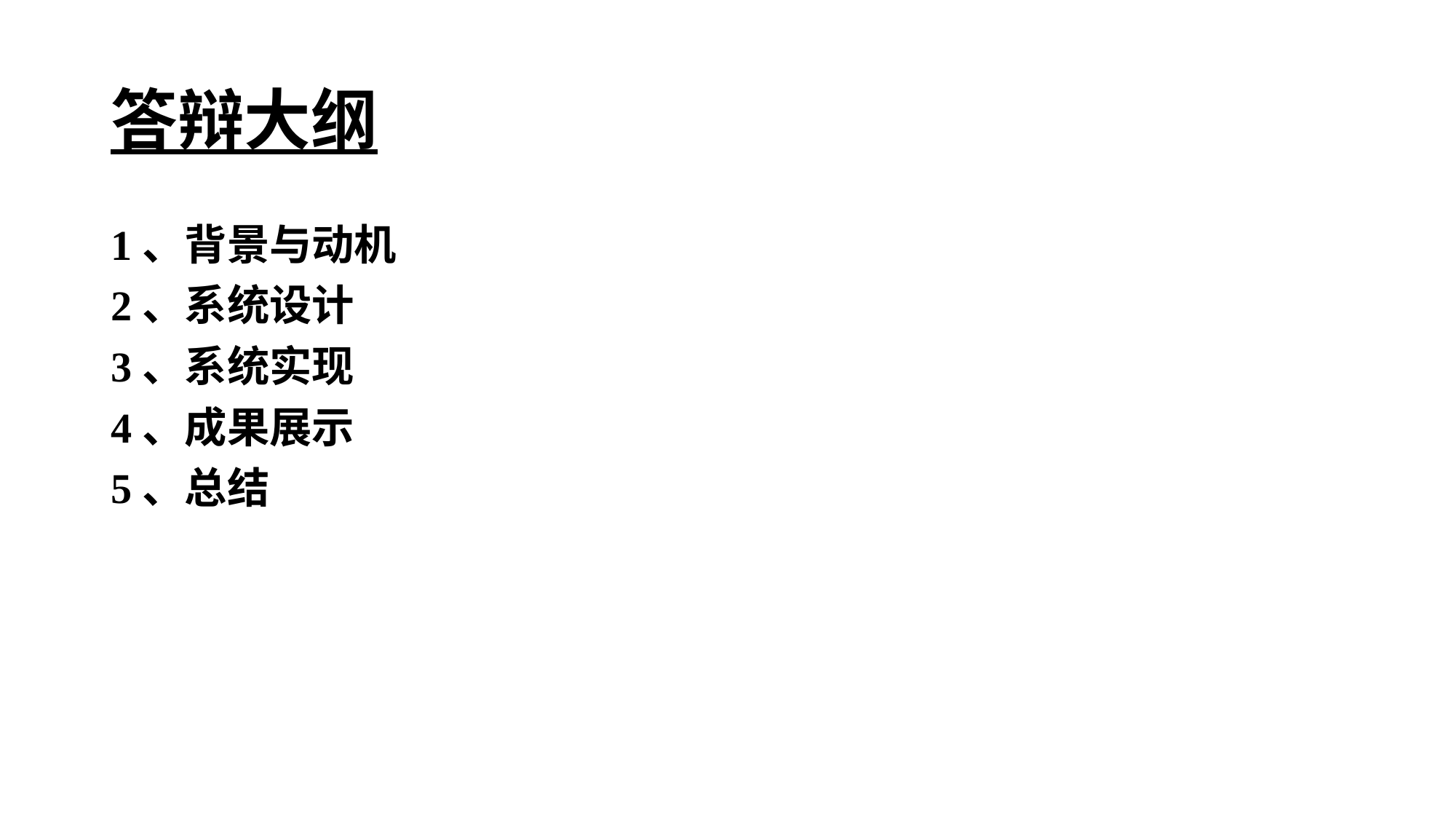

# 答辩大纲
1、背景与动机
2、系统设计
3、系统实现
4、成果展示
5、总结